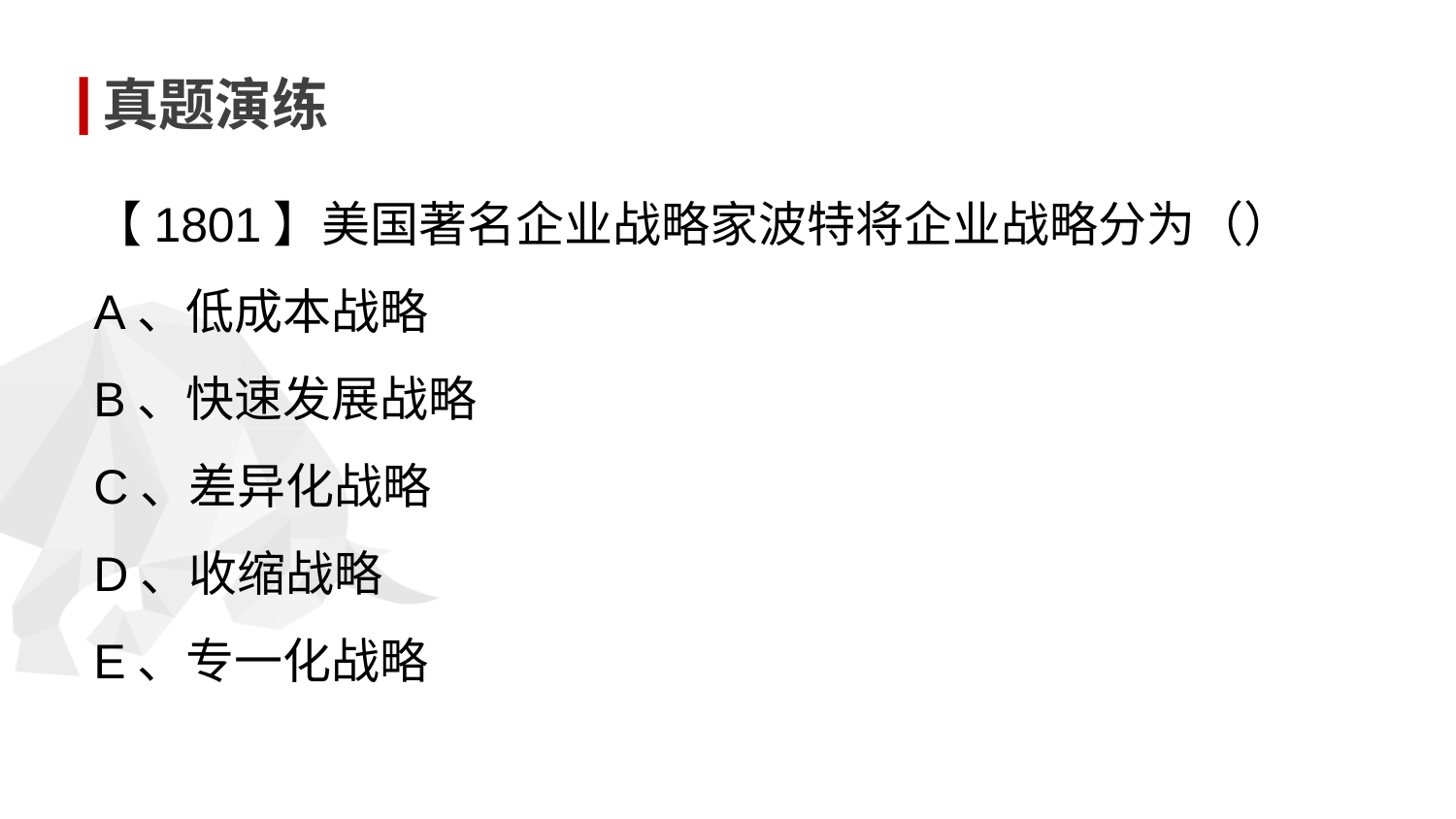

真题演练
【1801】美国著名企业战略家波特将企业战略分为（）
A、低成本战略
B、快速发展战略
C、差异化战略
D、收缩战略
E、专一化战略